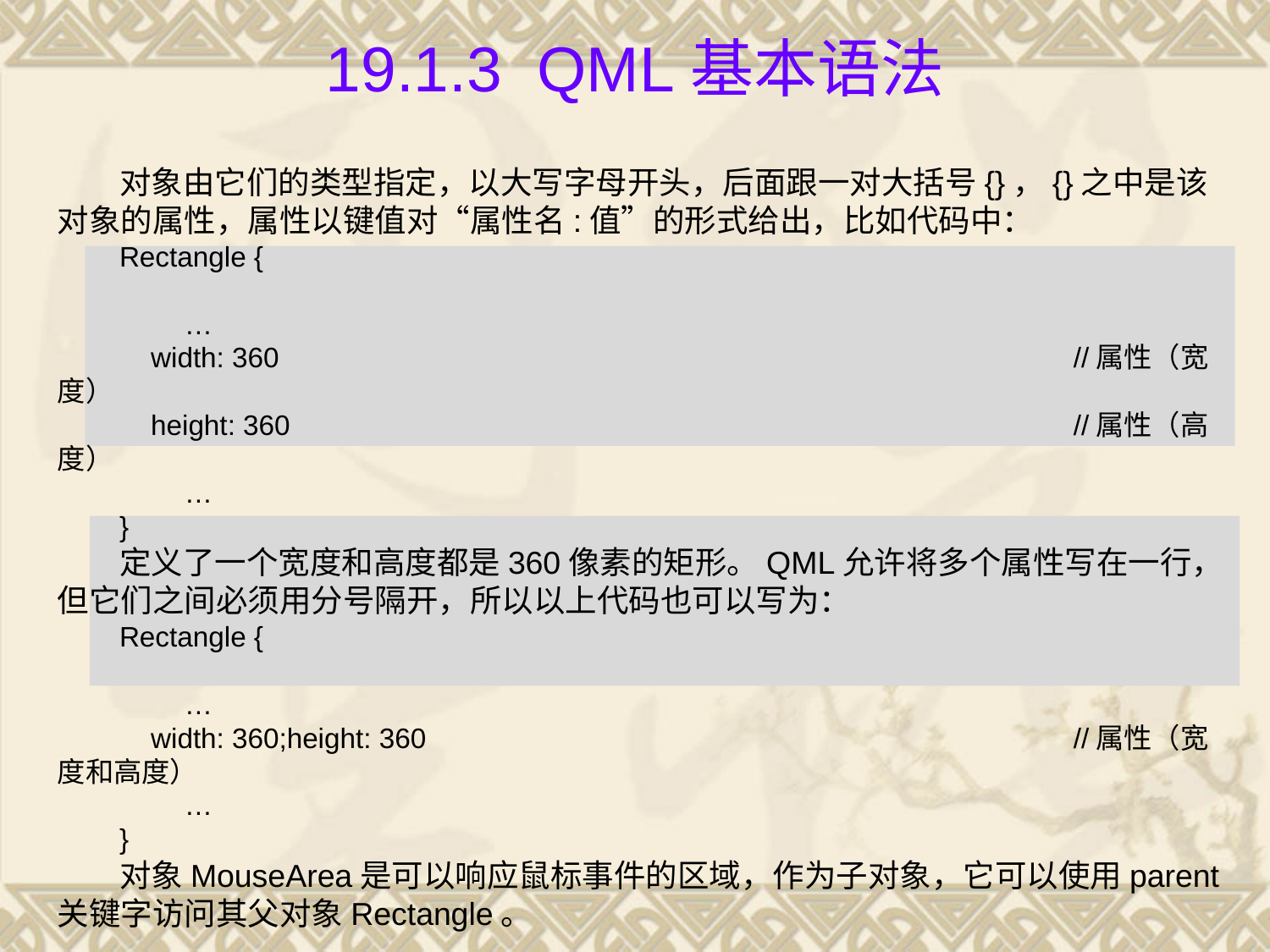

# 19.1.3  QML基本语法
对象由它们的类型指定，以大写字母开头，后面跟一对大括号{}，{}之中是该对象的属性，属性以键值对“属性名:值”的形式给出，比如代码中：
Rectangle {
	…
    width: 360							//属性（宽度）
    height: 360							//属性（高度）
	…
}
定义了一个宽度和高度都是360像素的矩形。QML允许将多个属性写在一行，但它们之间必须用分号隔开，所以以上代码也可以写为：
Rectangle {
	…
    width: 360;height: 360						//属性（宽度和高度）
	…
}
对象MouseArea是可以响应鼠标事件的区域，作为子对象，它可以使用parent关键字访问其父对象Rectangle。